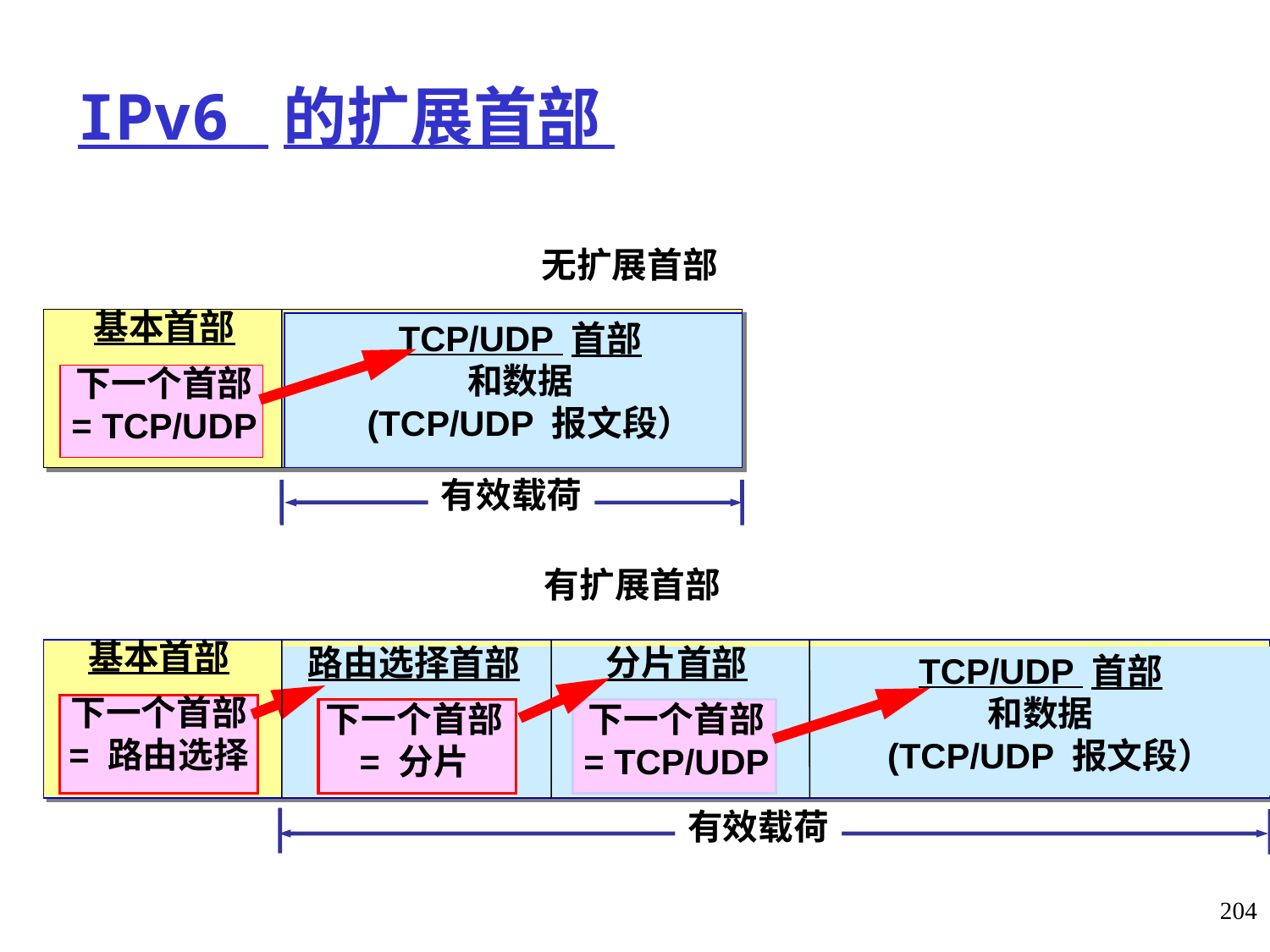

# IPv6 的扩展首部
无扩展首部
基本首部
下一个首部
= TCP/UDP

TCP/UDP 首部
和数据
  (TCP/UDP 报文段）

有效载荷

有扩展首部
基本首部
下一个首部
= 路由选择
路由选择首部
下一个首部
= 分片
分片首部
下一个首部
= TCP/UDP

TCP/UDP 首部
和数据
  (TCP/UDP 报文段）

有效载荷

204